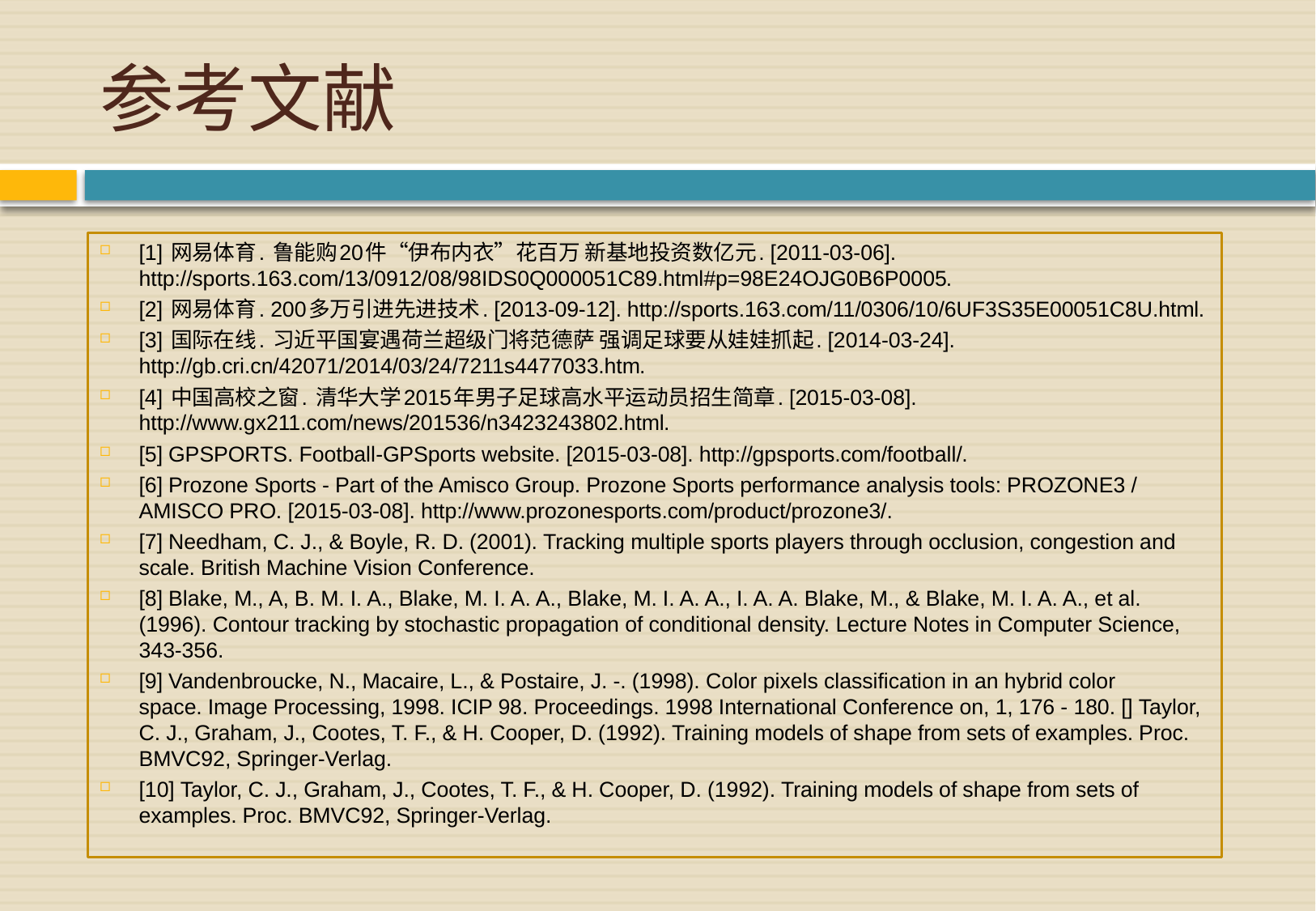

# 参考文献
[1] 网易体育. 鲁能购20件“伊布内衣”花百万 新基地投资数亿元. [2011-03-06]. http://sports.163.com/13/0912/08/98IDS0Q000051C89.html#p=98E24OJG0B6P0005.
[2] 网易体育. 200多万引进先进技术. [2013-09-12]. http://sports.163.com/11/0306/10/6UF3S35E00051C8U.html.
[3] 国际在线. 习近平国宴遇荷兰超级门将范德萨 强调足球要从娃娃抓起. [2014-03-24]. http://gb.cri.cn/42071/2014/03/24/7211s4477033.htm.
[4] 中国高校之窗. 清华大学2015年男子足球高水平运动员招生简章. [2015-03-08]. http://www.gx211.com/news/201536/n3423243802.html.
[5] GPSPORTS. Football-GPSports website. [2015-03-08]. http://gpsports.com/football/.
[6] Prozone Sports - Part of the Amisco Group. Prozone Sports performance analysis tools: PROZONE3 / AMISCO PRO. [2015-03-08]. http://www.prozonesports.com/product/prozone3/.
[7] Needham, C. J., & Boyle, R. D. (2001). Tracking multiple sports players through occlusion, congestion and scale. British Machine Vision Conference.
[8] Blake, M., A, B. M. I. A., Blake, M. I. A. A., Blake, M. I. A. A., I. A. A. Blake, M., & Blake, M. I. A. A., et al. (1996). Contour tracking by stochastic propagation of conditional density. Lecture Notes in Computer Science, 343-356.
[9] Vandenbroucke, N., Macaire, L., & Postaire, J. -. (1998). Color pixels classification in an hybrid color space. Image Processing, 1998. ICIP 98. Proceedings. 1998 International Conference on, 1, 176 - 180. [] Taylor, C. J., Graham, J., Cootes, T. F., & H. Cooper, D. (1992). Training models of shape from sets of examples. Proc. BMVC92, Springer-Verlag.
[10] Taylor, C. J., Graham, J., Cootes, T. F., & H. Cooper, D. (1992). Training models of shape from sets of examples. Proc. BMVC92, Springer-Verlag.